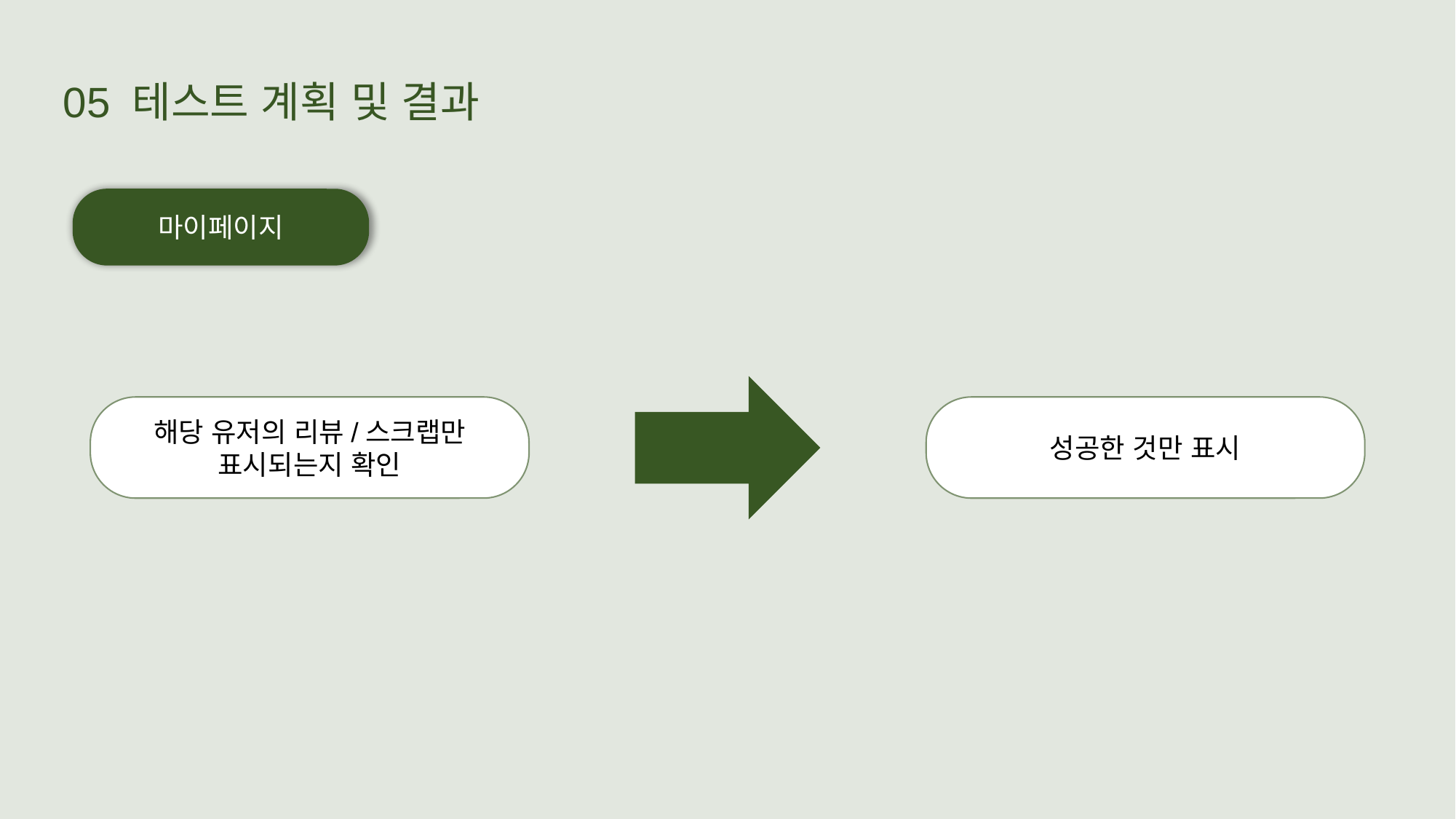

05 테스트 계획 및 결과
마이페이지

해당 유저의 리뷰/스크랩만
표시되는지 확인
성공한 것만 표시